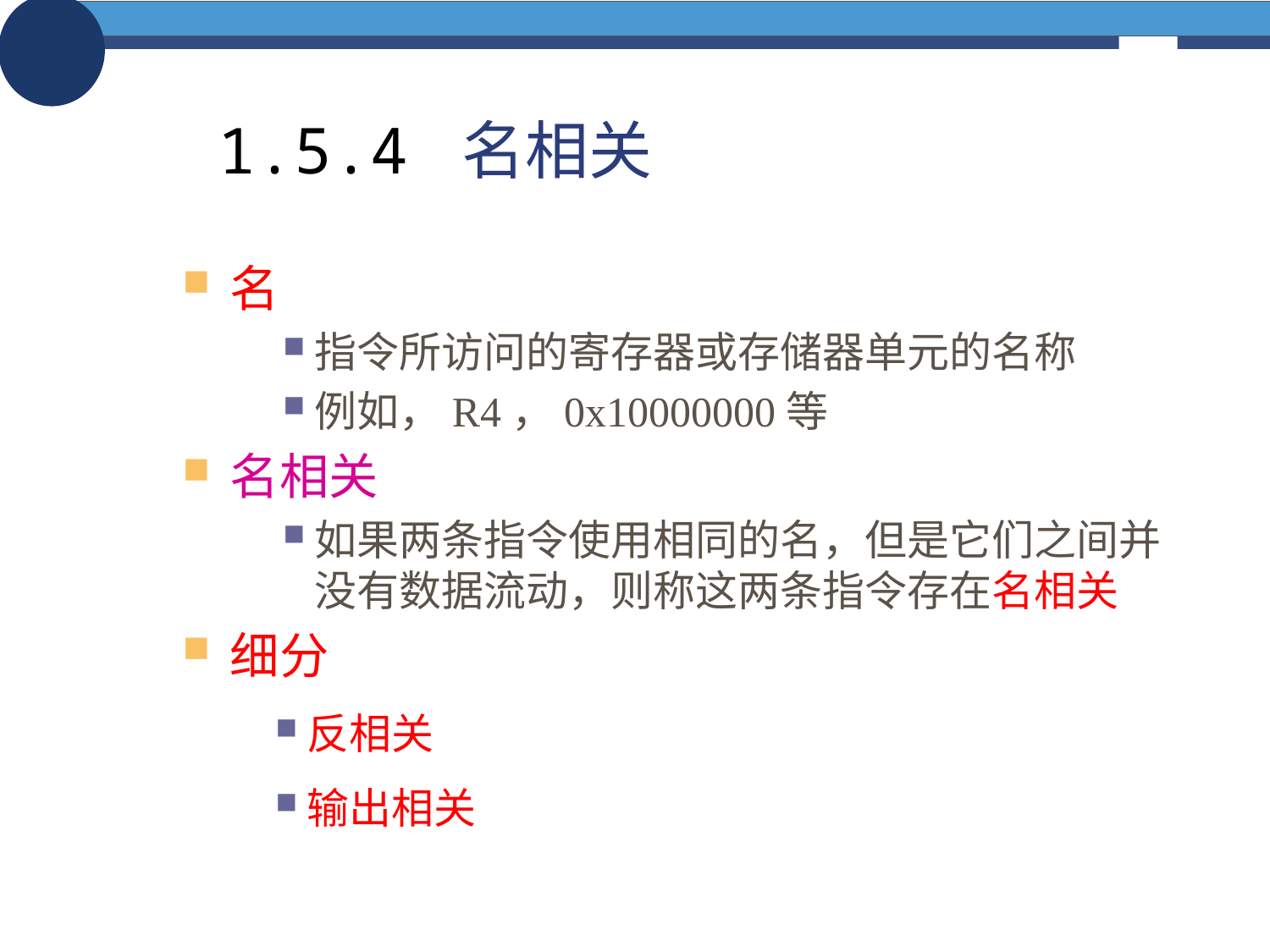

# 1.5.4 名相关
名
指令所访问的寄存器或存储器单元的名称
例如，R4，0x10000000等
名相关
如果两条指令使用相同的名，但是它们之间并没有数据流动，则称这两条指令存在名相关
细分
反相关
输出相关